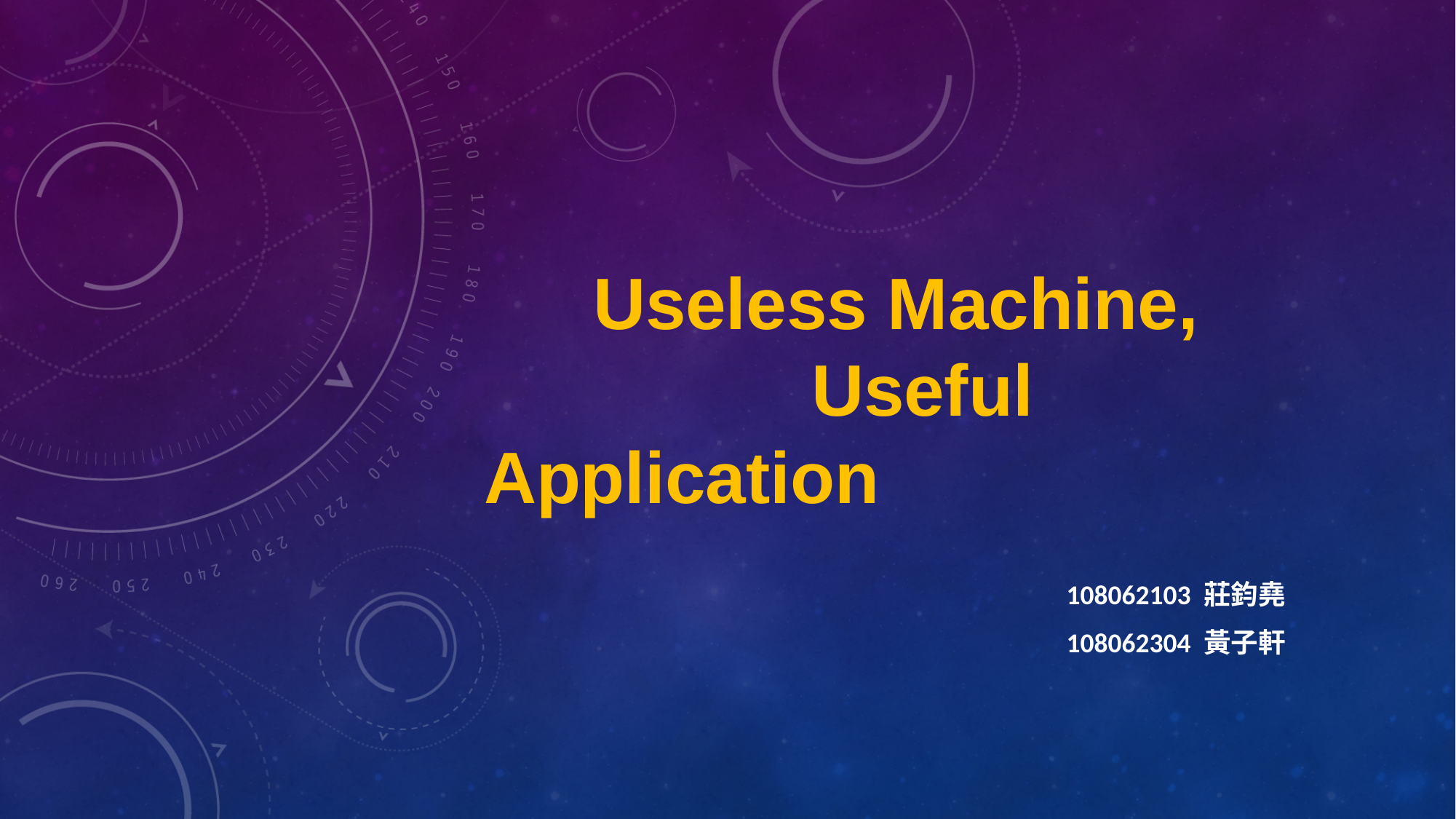

# Useless Machine, Useful Application

108062103 莊鈞堯
108062304 黃子軒